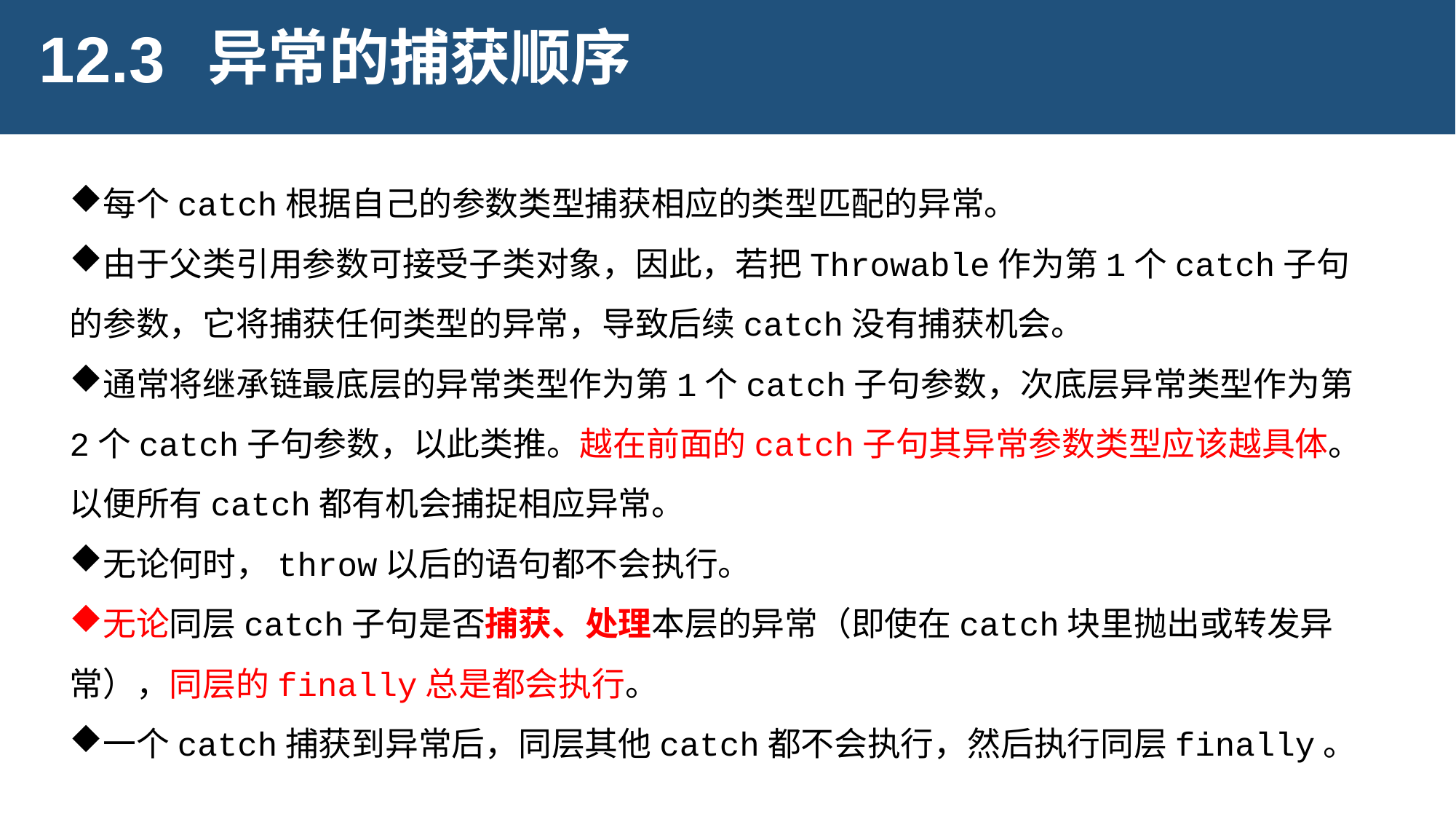

12.3
异常的捕获顺序
每个catch根据自己的参数类型捕获相应的类型匹配的异常。
由于父类引用参数可接受子类对象，因此，若把Throwable作为第1个catch子句的参数，它将捕获任何类型的异常，导致后续catch没有捕获机会。
通常将继承链最底层的异常类型作为第1个catch子句参数，次底层异常类型作为第2个catch子句参数，以此类推。越在前面的catch子句其异常参数类型应该越具体。以便所有catch都有机会捕捉相应异常。
无论何时，throw以后的语句都不会执行。
无论同层catch子句是否捕获、处理本层的异常（即使在catch块里抛出或转发异常），同层的finally总是都会执行。
一个catch捕获到异常后，同层其他catch都不会执行，然后执行同层finally。